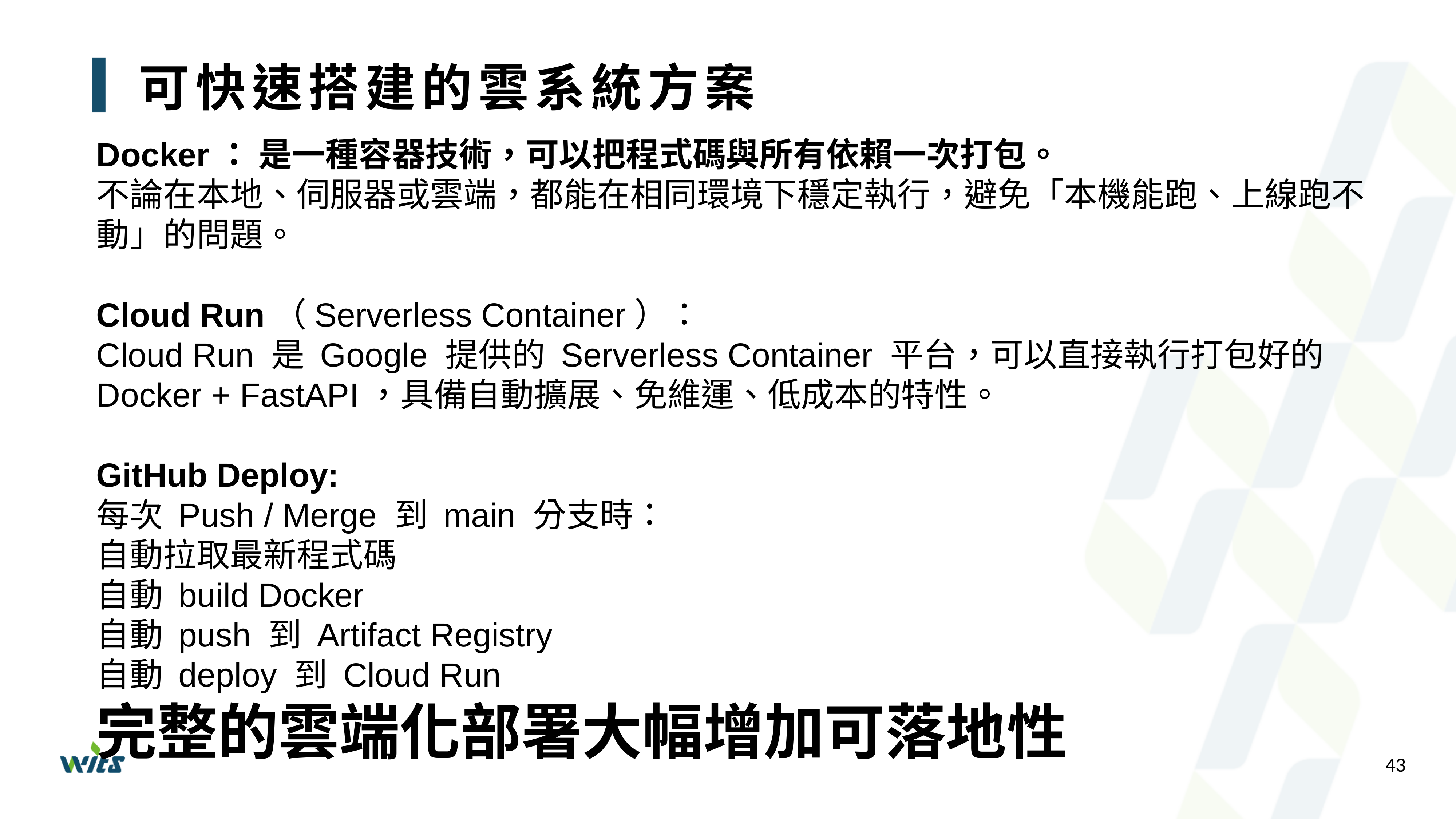

# 可快速搭建的雲系統方案
Docker： 是一種容器技術，可以把程式碼與所有依賴一次打包。
不論在本地、伺服器或雲端，都能在相同環境下穩定執行，避免「本機能跑、上線跑不動」的問題。

Cloud Run（Serverless Container）：
Cloud Run 是 Google 提供的 Serverless Container 平台，可以直接執行打包好的 Docker + FastAPI，具備自動擴展、免維運、低成本的特性。

GitHub Deploy:
每次 Push / Merge 到 main 分支時：
自動拉取最新程式碼
自動 build Docker
自動 push 到 Artifact Registry
自動 deploy 到 Cloud Run
完整的雲端化部署大幅增加可落地性